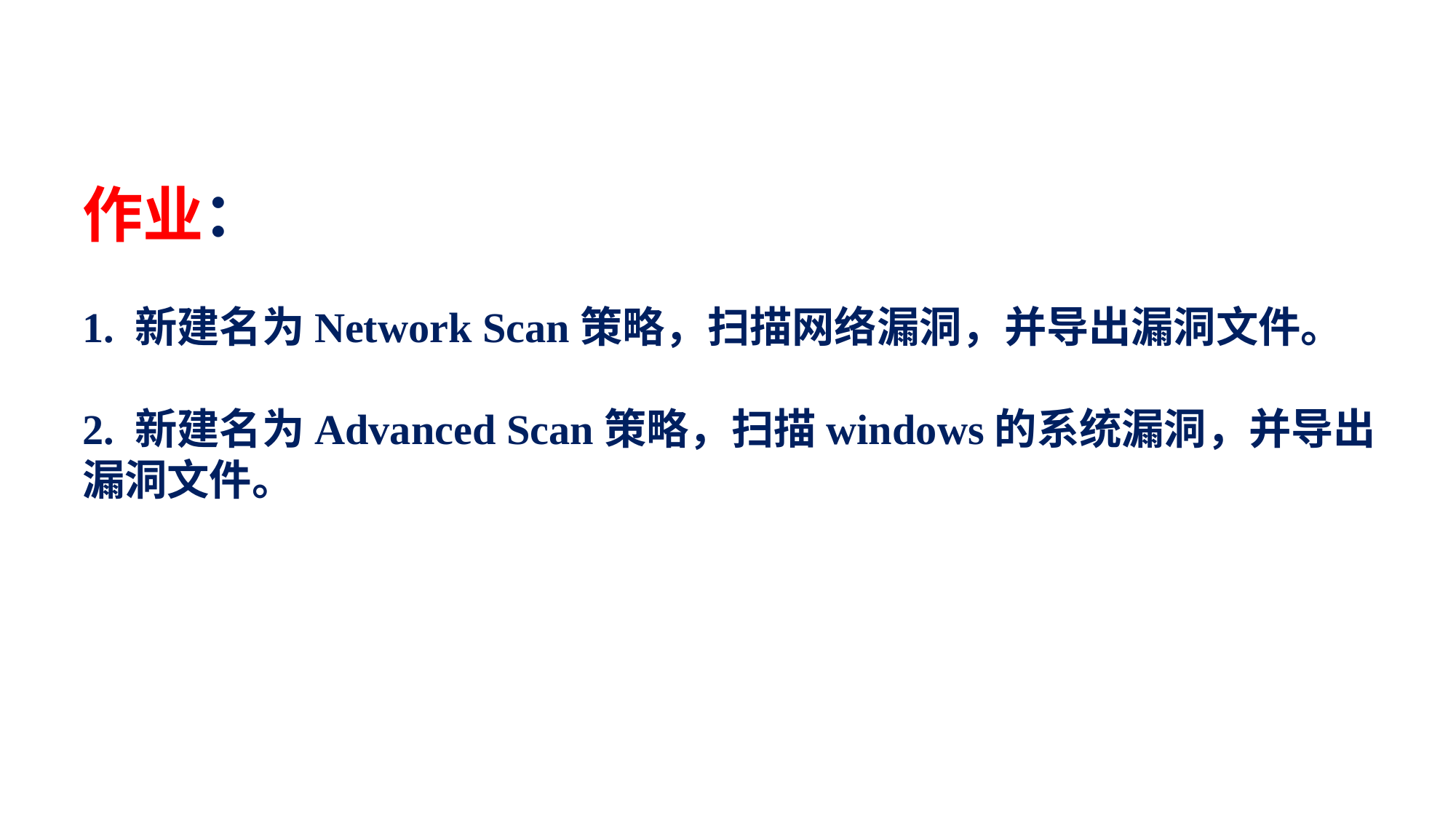

作业：

1. 新建名为Network Scan策略，扫描网络漏洞，并导出漏洞文件。

2. 新建名为Advanced Scan策略，扫描windows的系统漏洞，并导出漏洞文件。